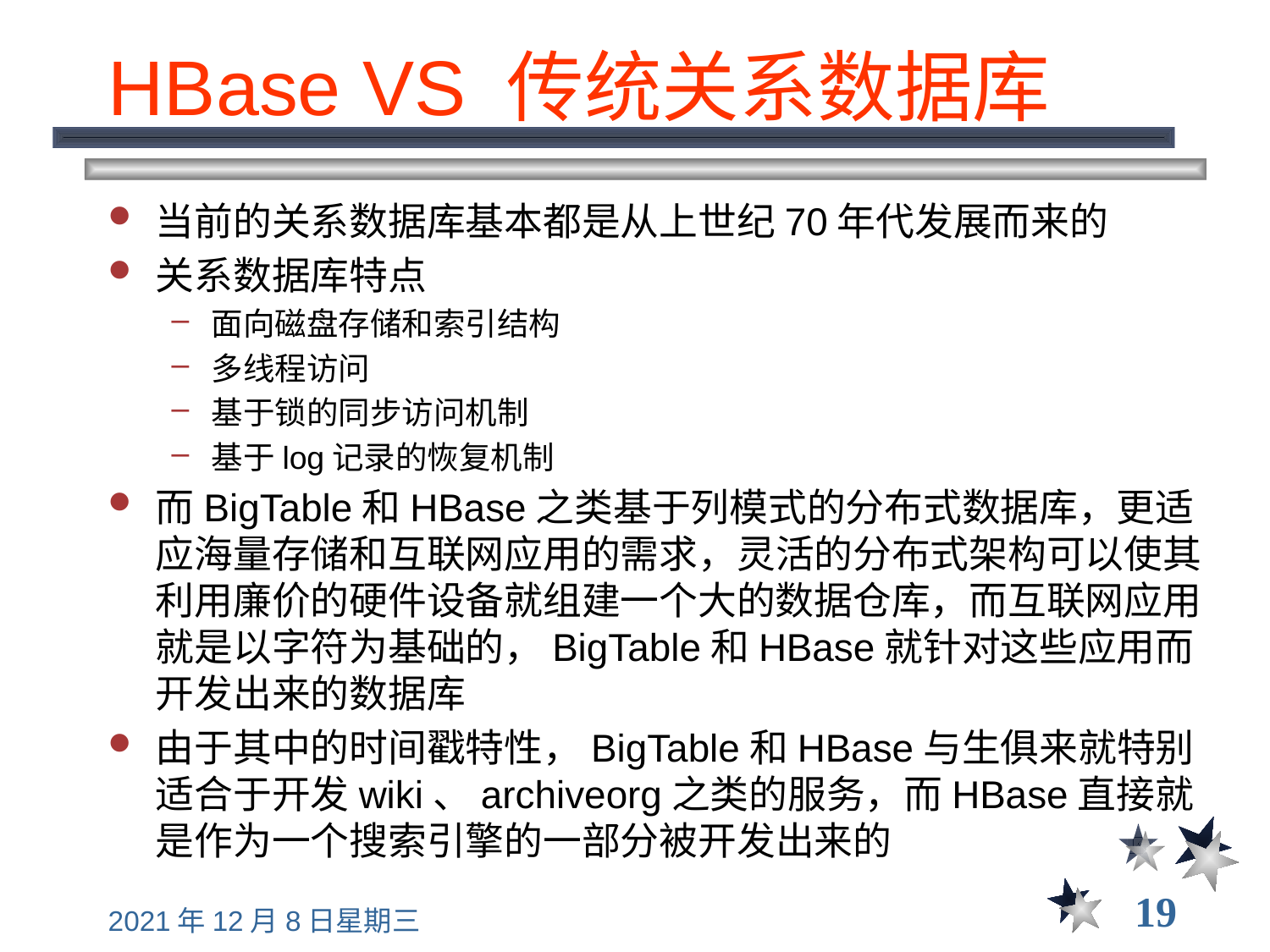

# HBase VS 传统关系数据库
当前的关系数据库基本都是从上世纪70年代发展而来的
关系数据库特点
面向磁盘存储和索引结构
多线程访问
基于锁的同步访问机制
基于log记录的恢复机制
而BigTable和HBase之类基于列模式的分布式数据库，更适应海量存储和互联网应用的需求，灵活的分布式架构可以使其利用廉价的硬件设备就组建一个大的数据仓库，而互联网应用就是以字符为基础的，BigTable和HBase就针对这些应用而开发出来的数据库
由于其中的时间戳特性，BigTable和HBase与生俱来就特别适合于开发wiki、archiveorg之类的服务，而HBase直接就是作为一个搜索引擎的一部分被开发出来的
19
2021年12月8日星期三
大数据管理----前言